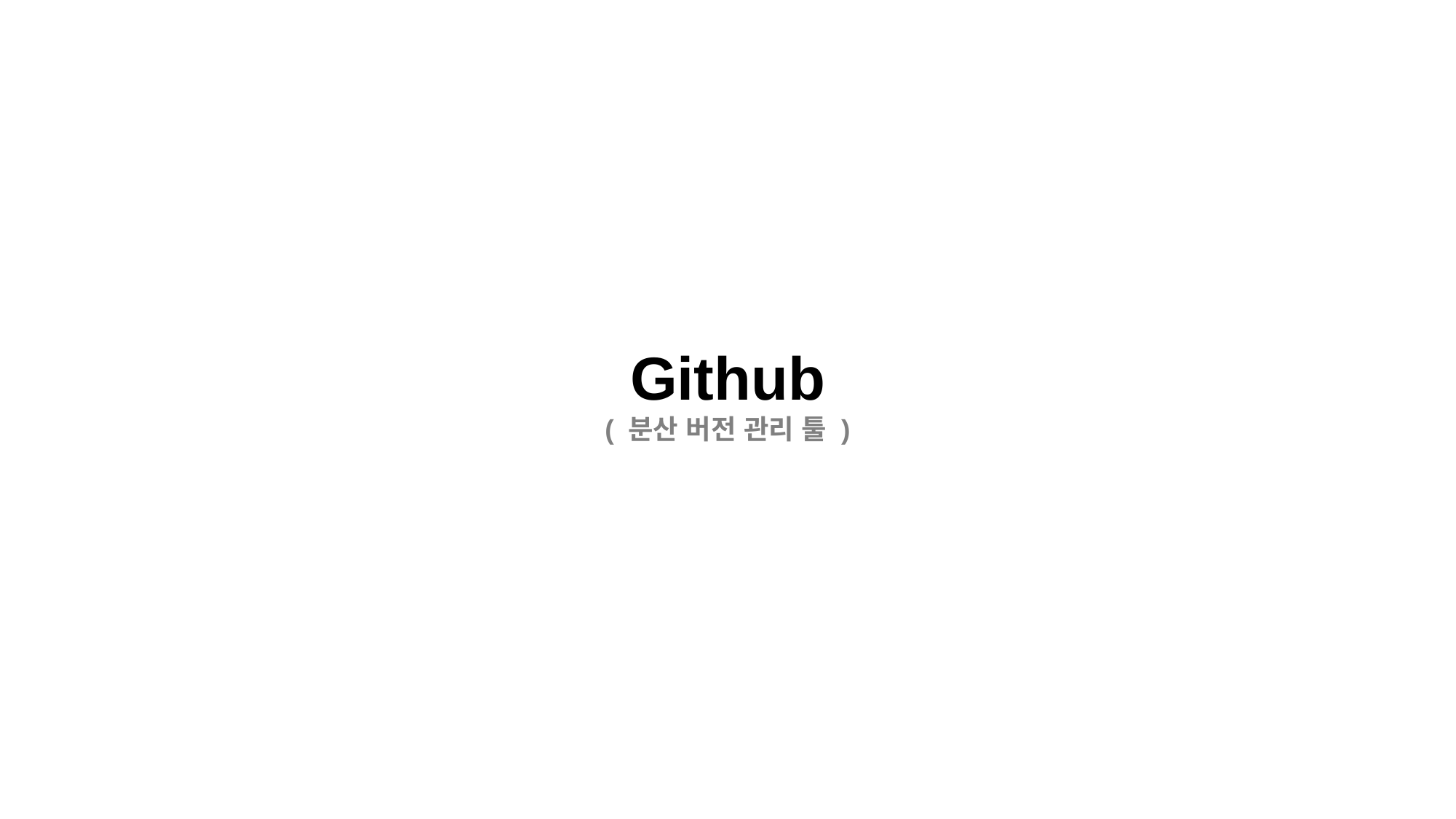

Deep Learning
( 딥러닝 )
Mjpg-Streamer
( 스트리밍 서비스 라이브러리 )
Maria DB
( 데이터베이스 )
Python
( 파이썬 )
Java
( 자바 )
Github
( 분산 버전 관리 툴 )
Node.js
( 네트워크 개발 소프트웨어 플랫폼 )
FaceBook
( SNS 연동 )
Notion
( 업무 생산성 협업 )
Cloud Service
( 클라우드 서비스 )
Pytorch
( 딥러닝 프레임워크 )
Socket Programming
( 소켓 프로그래밍 )
Android Studio
( 안드로이드 )